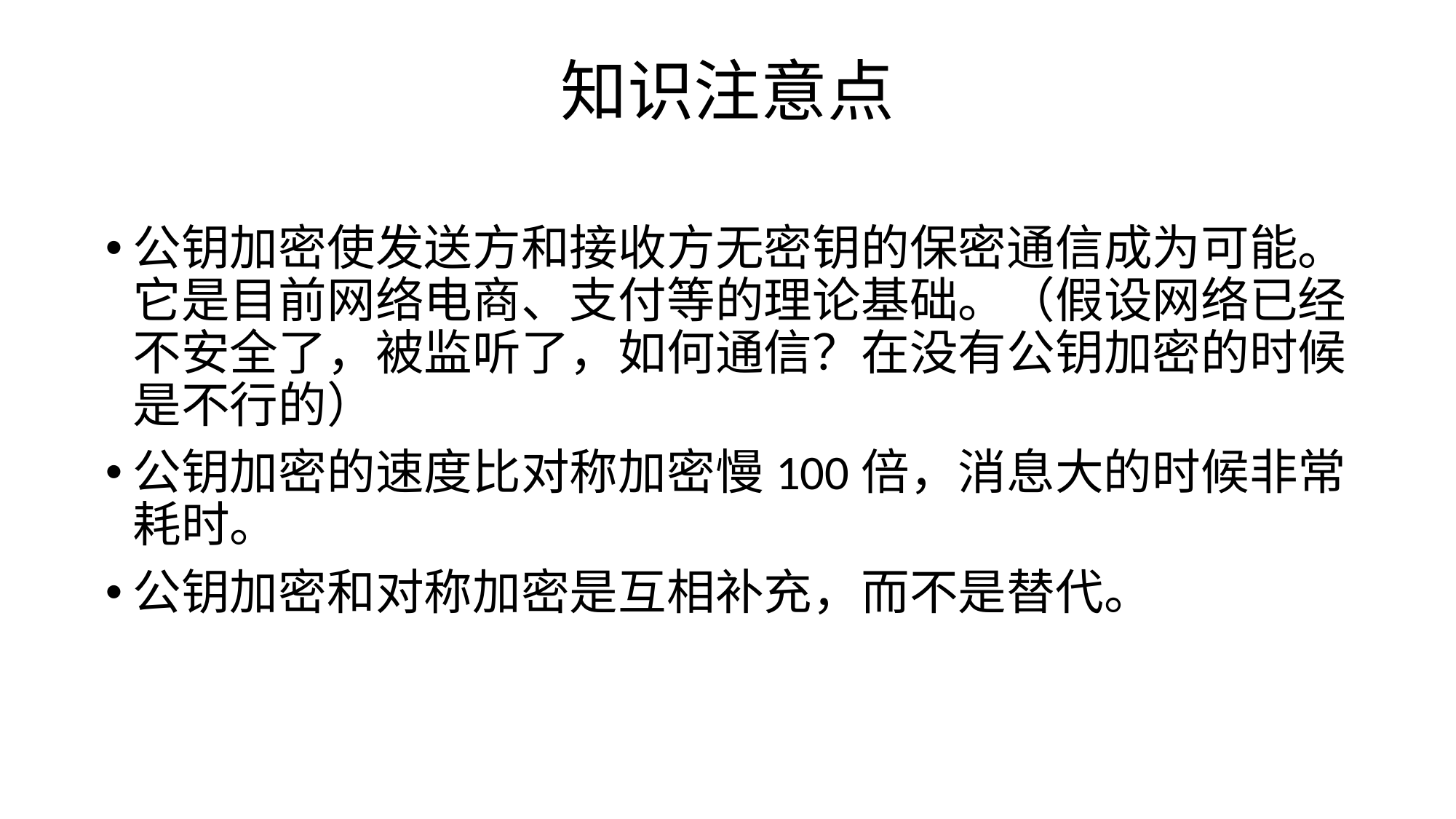

# 知识注意点
公钥加密使发送方和接收方无密钥的保密通信成为可能。它是目前网络电商、支付等的理论基础。（假设网络已经不安全了，被监听了，如何通信？在没有公钥加密的时候是不行的）
公钥加密的速度比对称加密慢100倍，消息大的时候非常耗时。
公钥加密和对称加密是互相补充，而不是替代。